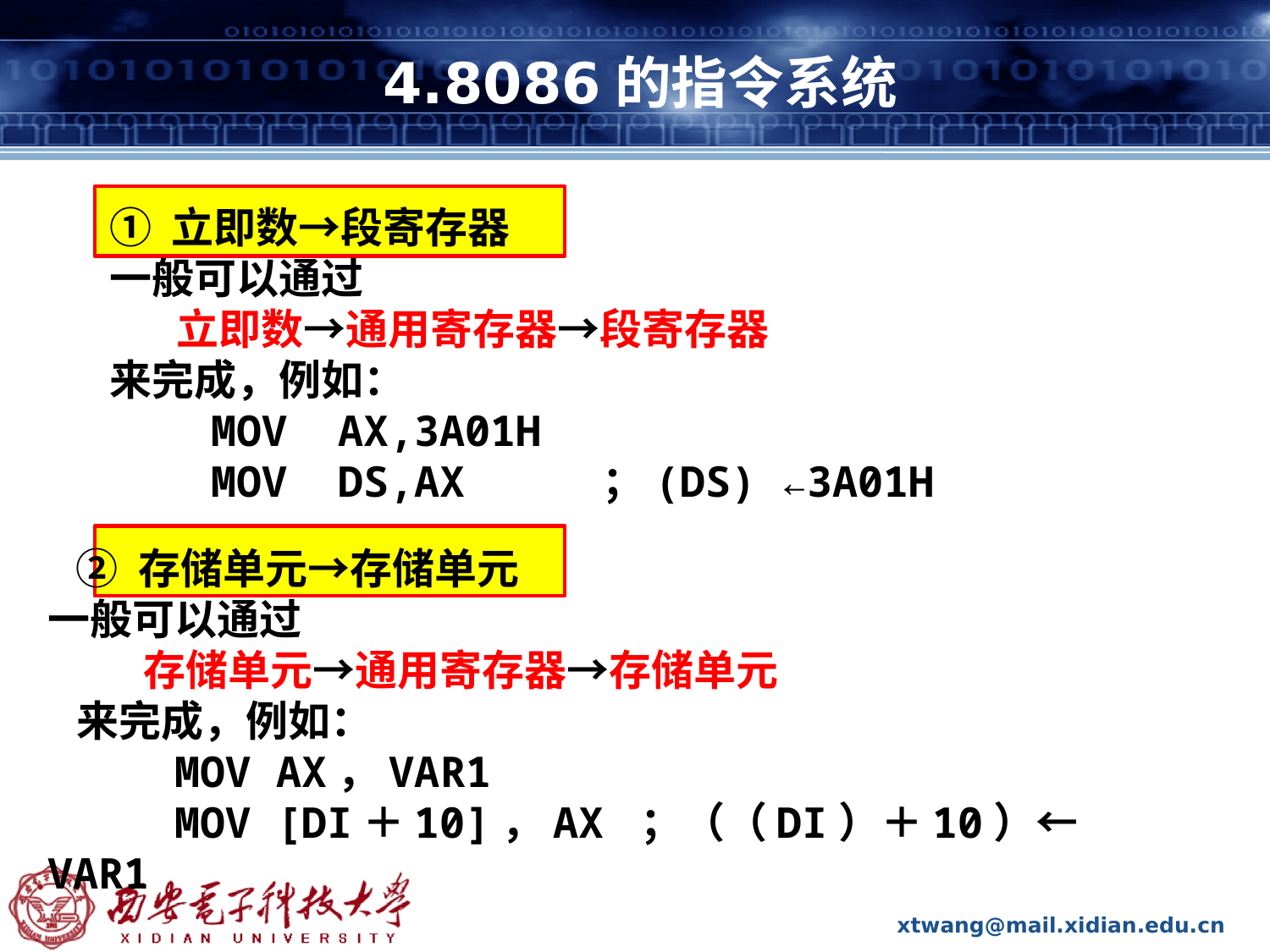

# 4.8086的指令系统

① 立即数→段寄存器
一般可以通过
      立即数→通用寄存器→段寄存器
来完成，例如：
    MOV  AX,3A01H
    MOV  DS,AX     ；(DS) ←3A01H

   ② 存储单元→存储单元
一般可以通过
         存储单元→通用寄存器→存储单元
  来完成，例如：
     MOV AX，VAR1
     MOV [DI＋10]，AX ；（（DI）＋10）← VAR1